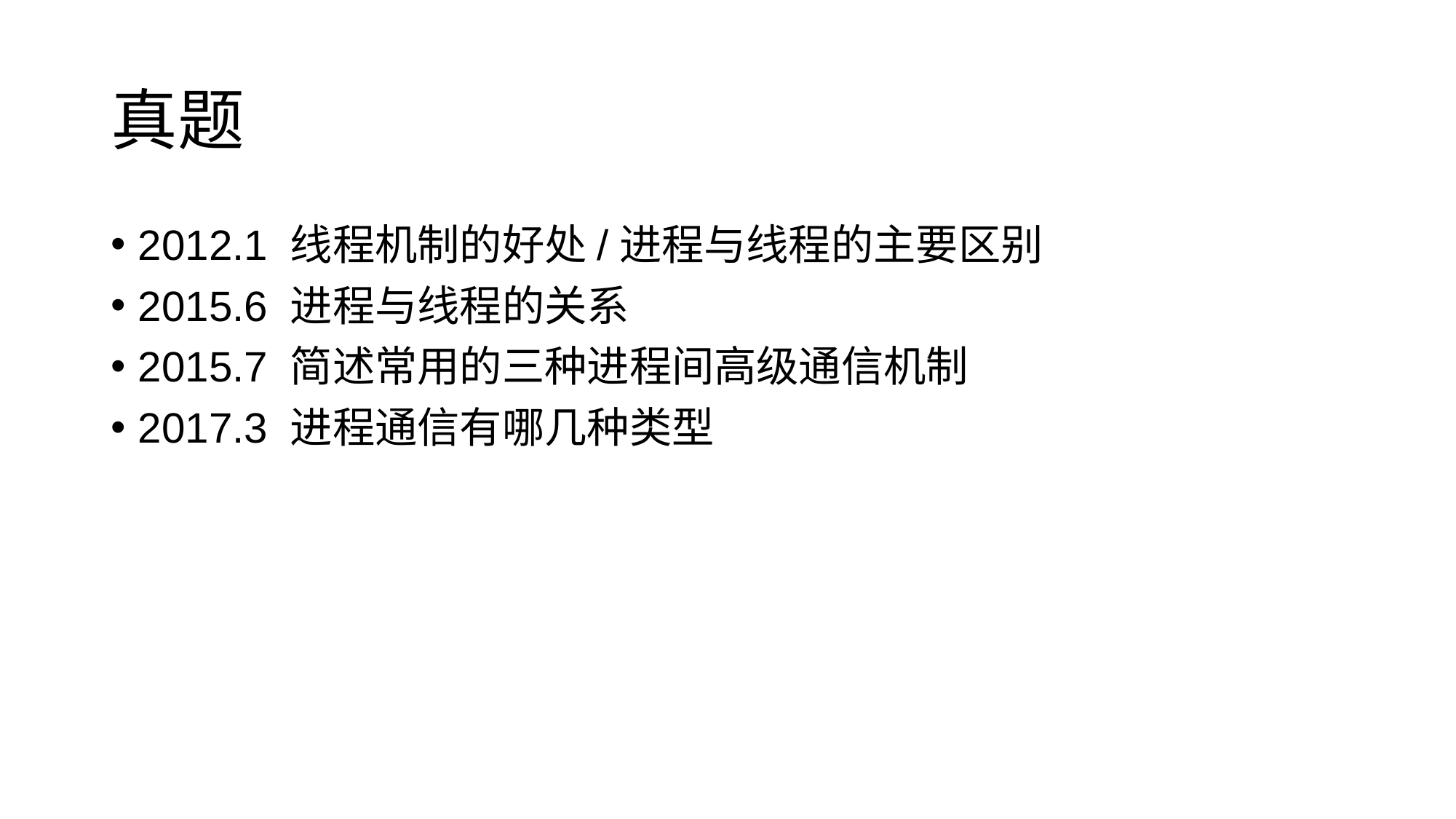

# 真题
2012.1 线程机制的好处/进程与线程的主要区别
2015.6 进程与线程的关系
2015.7 简述常用的三种进程间高级通信机制
2017.3 进程通信有哪几种类型